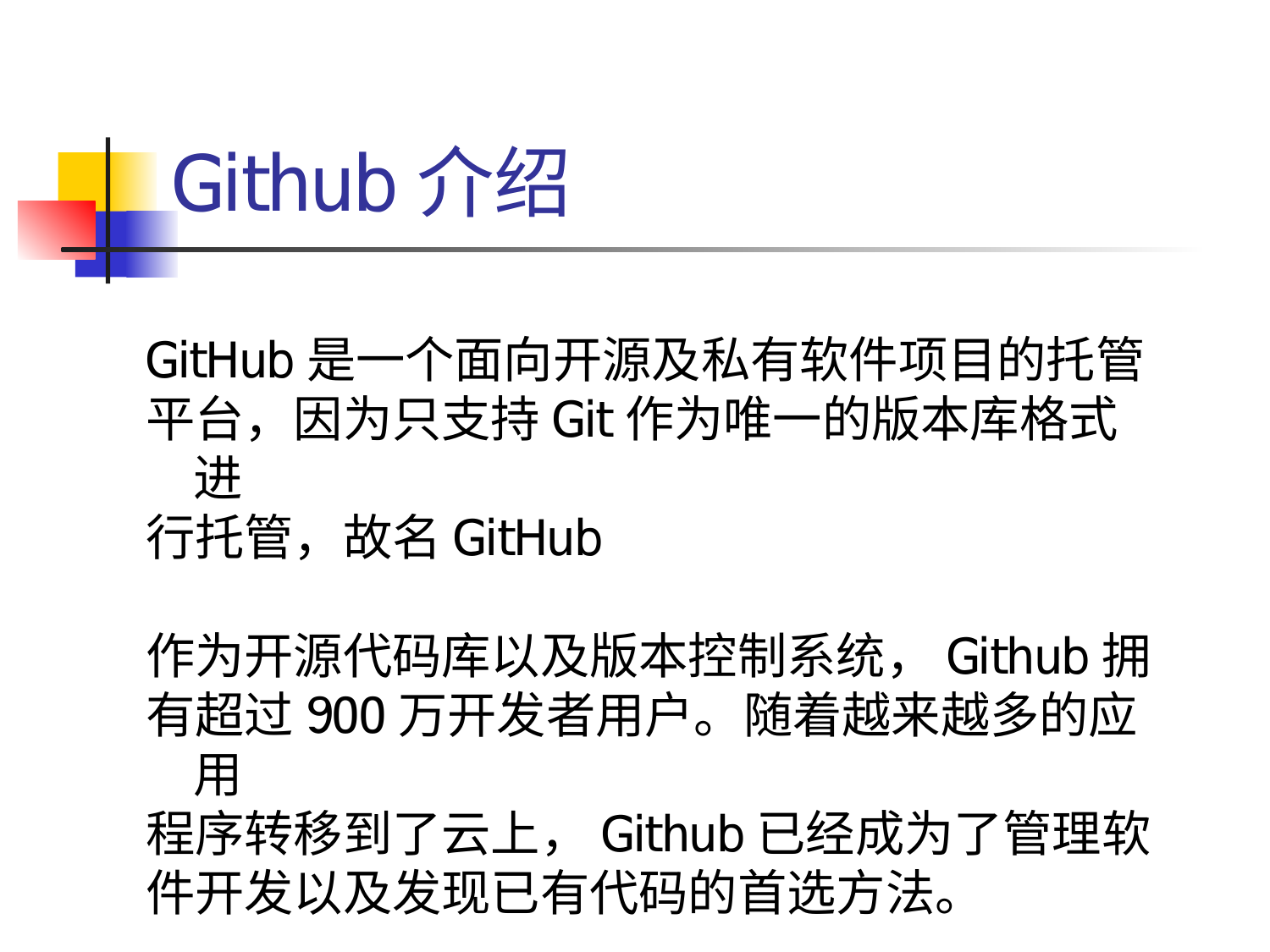

# Github介绍
GitHub是一个面向开源及私有软件项目的托管
平台，因为只支持Git作为唯一的版本库格式进
行托管，故名GitHub

作为开源代码库以及版本控制系统，Github拥
有超过900万开发者用户。随着越来越多的应用
程序转移到了云上，Github已经成为了管理软
件开发以及发现已有代码的首选方法。